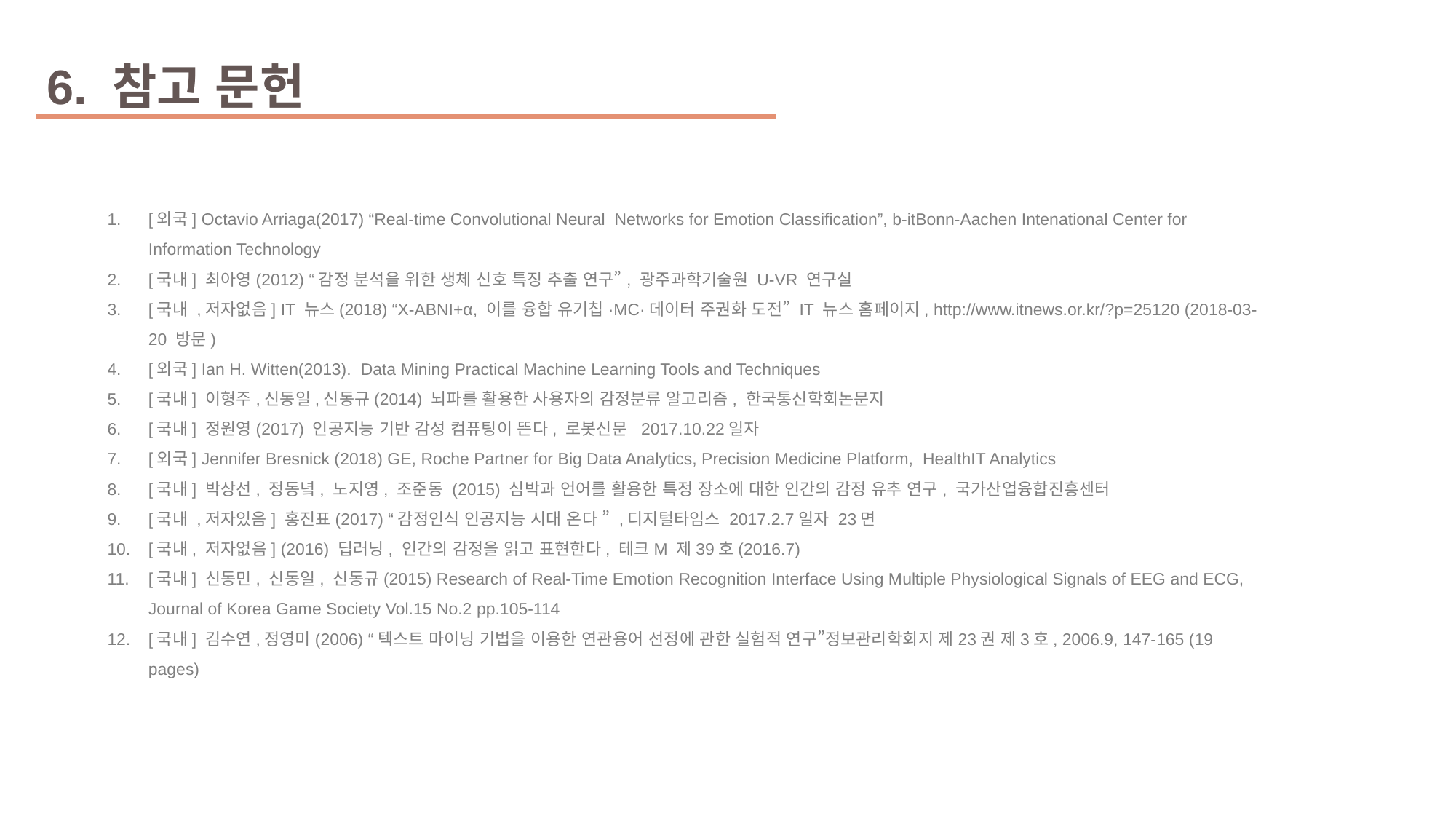

6. 참고 문헌
[외국] Octavio Arriaga(2017) “Real-time Convolutional Neural  Networks for Emotion Classification”, b-itBonn-Aachen Intenational Center for Information Technology
[국내] 최아영(2012) “감정 분석을 위한 생체 신호 특징 추출 연구”, 광주과학기술원 U-VR 연구실
[국내 ,저자없음] IT 뉴스(2018) “X-ABNI+α, 이를 융합 유기칩·MC·데이터 주권화 도전” IT 뉴스 홈페이지, http://www.itnews.or.kr/?p=25120 (2018-03-20 방문)
[외국] Ian H. Witten(2013).  Data Mining Practical Machine Learning Tools and Techniques
[국내] 이형주,신동일,신동규(2014) 뇌파를 활용한 사용자의 감정분류 알고리즘, 한국통신학회논문지
[국내] 정원영(2017) 인공지능 기반 감성 컴퓨팅이 뜬다, 로봇신문  2017.10.22일자
[외국] Jennifer Bresnick (2018) GE, Roche Partner for Big Data Analytics, Precision Medicine Platform,  HealthIT Analytics
[국내] 박상선, 정동녘, 노지영, 조준동 (2015) 심박과 언어를 활용한 특정 장소에 대한 인간의 감정 유추 연구, 국가산업융합진흥센터
[국내 ,저자있음] 홍진표(2017) “감정인식 인공지능 시대 온다 ” ,디지털타임스 2017.2.7일자 23면
[국내, 저자없음] (2016) 딥러닝, 인간의 감정을 읽고 표현한다, 테크M 제39호(2016.7)
[국내] 신동민, 신동일, 신동규(2015) Research of Real-Time Emotion Recognition Interface Using Multiple Physiological Signals of EEG and ECG, Journal of Korea Game Society Vol.15 No.2 pp.105-114
[국내] 김수연,정영미(2006) “텍스트 마이닝 기법을 이용한 연관용어 선정에 관한 실험적 연구”정보관리학회지 제23권 제3호, 2006.9, 147-165 (19 pages)